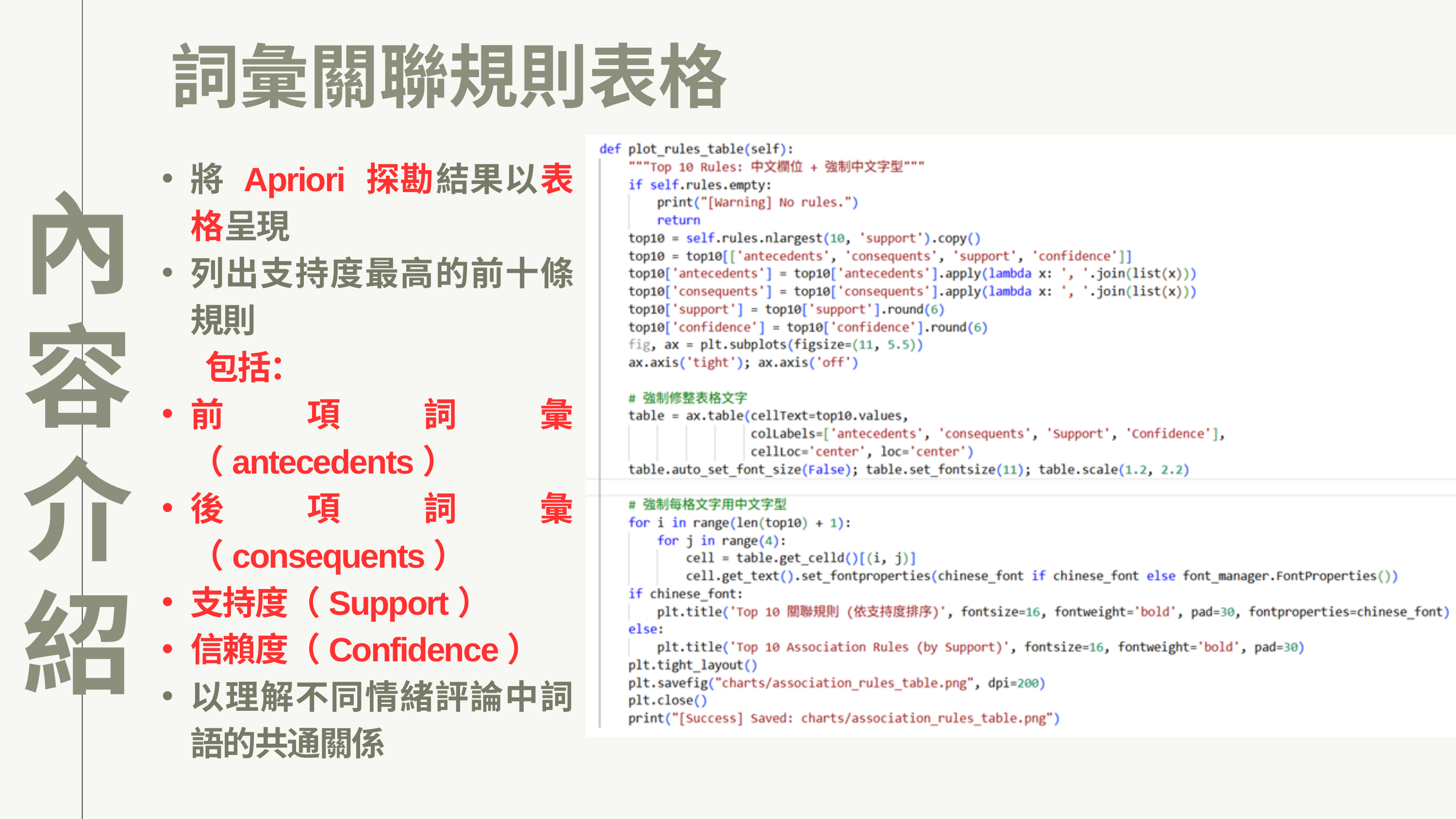

內容介紹
詞彙關聯規則表格

將 Apriori 探勘結果以表格呈現
列出支持度最高的前十條規則
          包括：
前項詞彙（antecedents）
後項詞彙（consequents）
支持度（Support）
信賴度（Confidence）
以理解不同情緒評論中詞語的共通關係